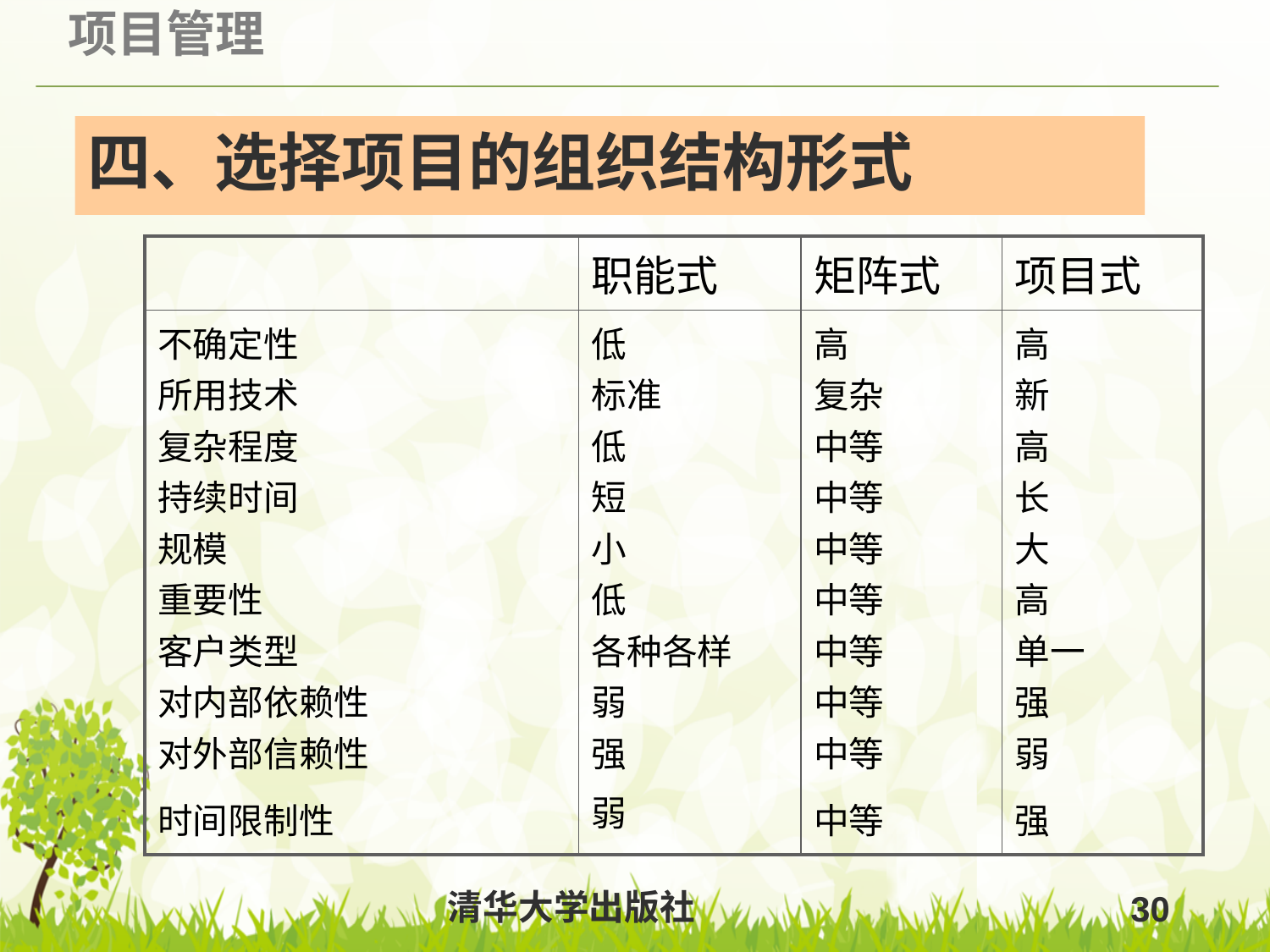

# 四、选择项目的组织结构形式
|  | 职能式 | 矩阵式 | 项目式 |
| --- | --- | --- | --- |
| 不确定性 所用技术 复杂程度 持续时间 规模 重要性 客户类型 对内部依赖性 对外部信赖性 时间限制性 | 低 标准 低 短 小 低 各种各样 弱 强 弱 | 高 复杂 中等 中等 中等 中等 中等 中等 中等 中等 | 高 新 高 长 大 高 单一 强 弱 强 |
清华大学出版社
30